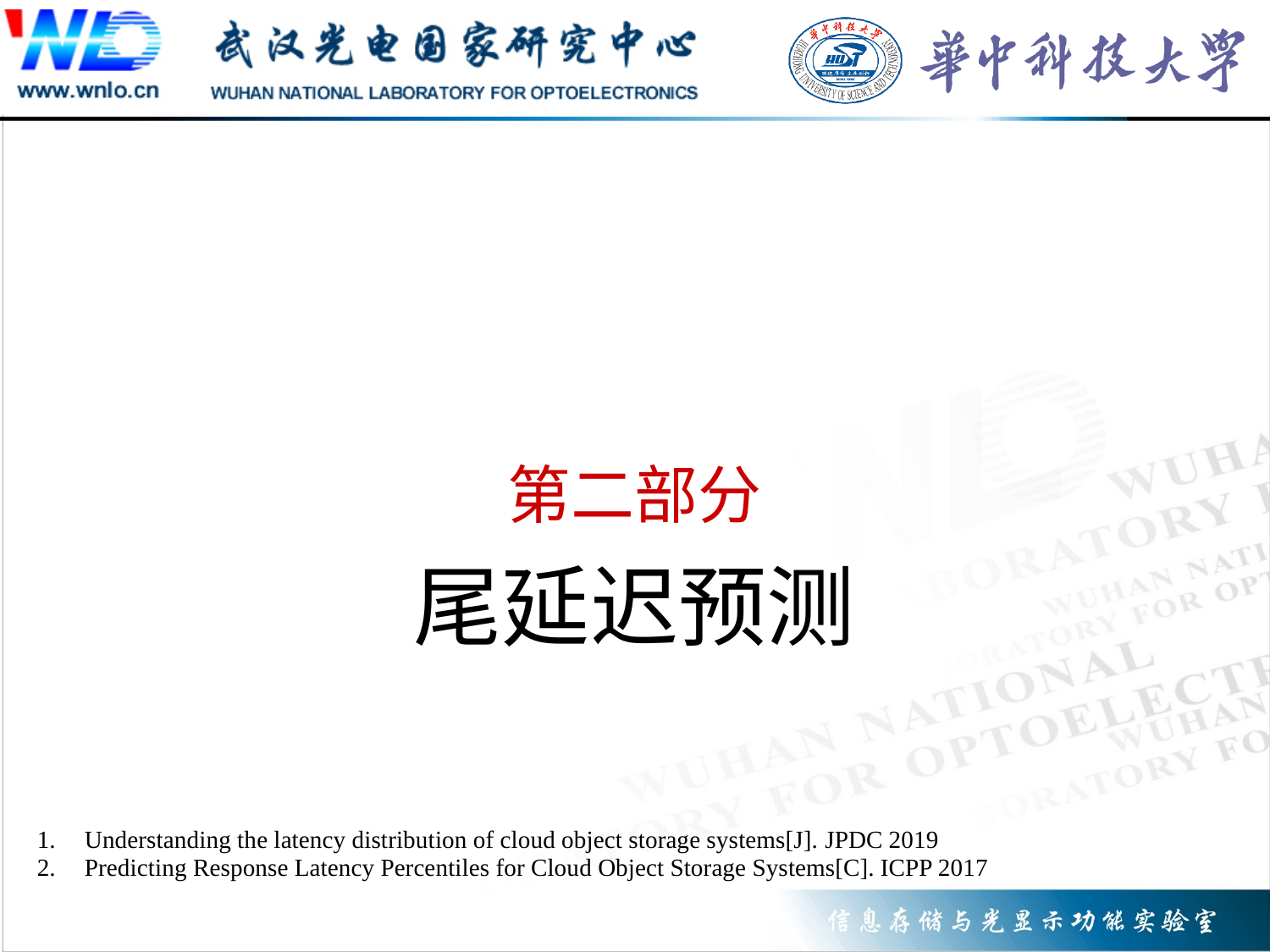

# 第二部分
尾延迟预测
Understanding the latency distribution of cloud object storage systems[J]. JPDC 2019
Predicting Response Latency Percentiles for Cloud Object Storage Systems[C]. ICPP 2017